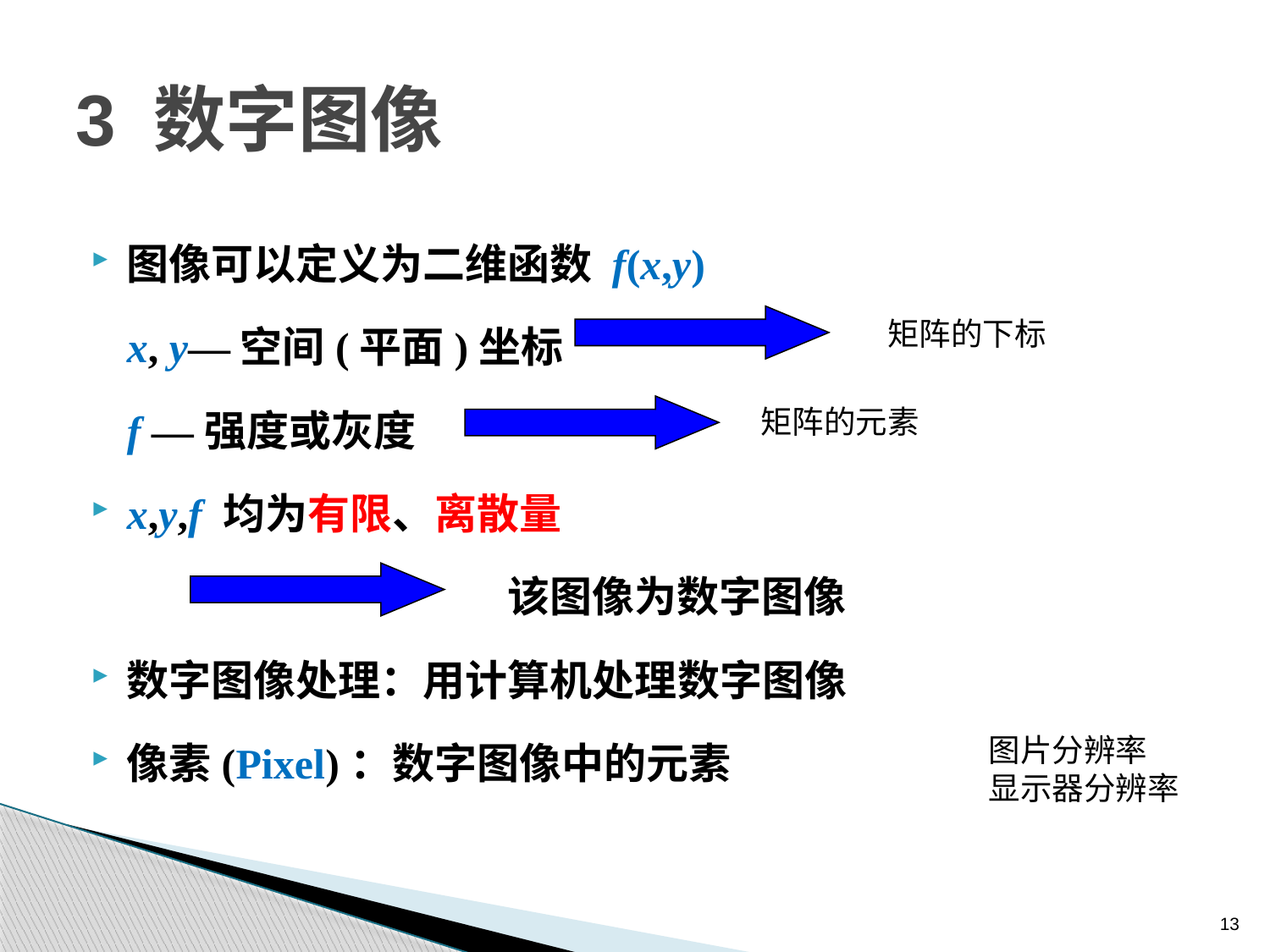

# 3 数字图像
图像可以定义为二维函数 f(x,y)
	x, y―空间(平面)坐标
	f ―强度或灰度
x,y,f 均为有限、离散量
				该图像为数字图像
数字图像处理：用计算机处理数字图像
像素(Pixel)：数字图像中的元素

矩阵的下标

矩阵的元素

图片分辨率
显示器分辨率
13